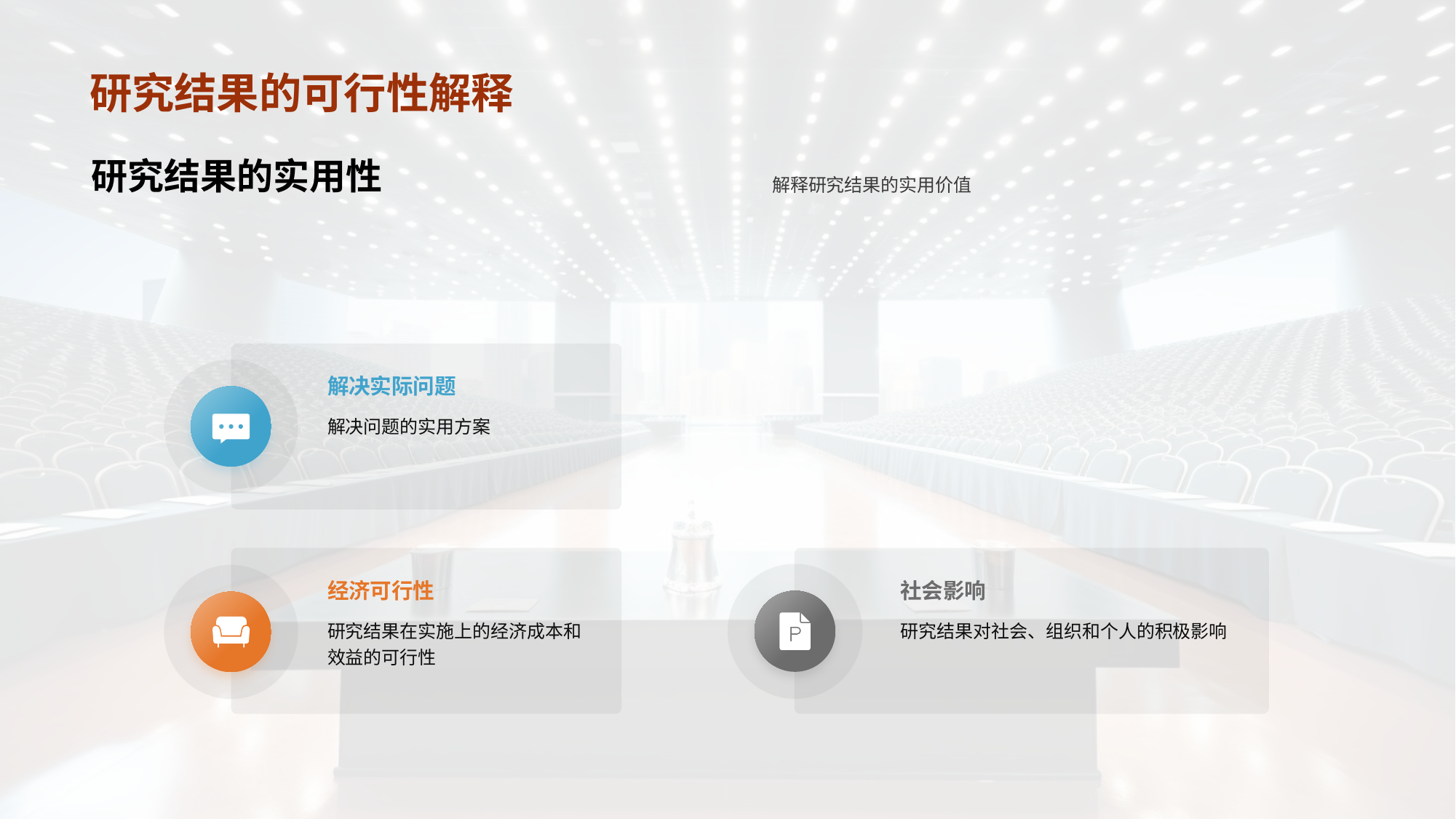

# 研究结果的可行性解释
研究结果的实用性
解释研究结果的实用价值

解决实际问题
解决问题的实用方案

经济可行性
社会影响
研究结果在实施上的经济成本和效益的可行性
研究结果对社会、组织和个人的积极影响